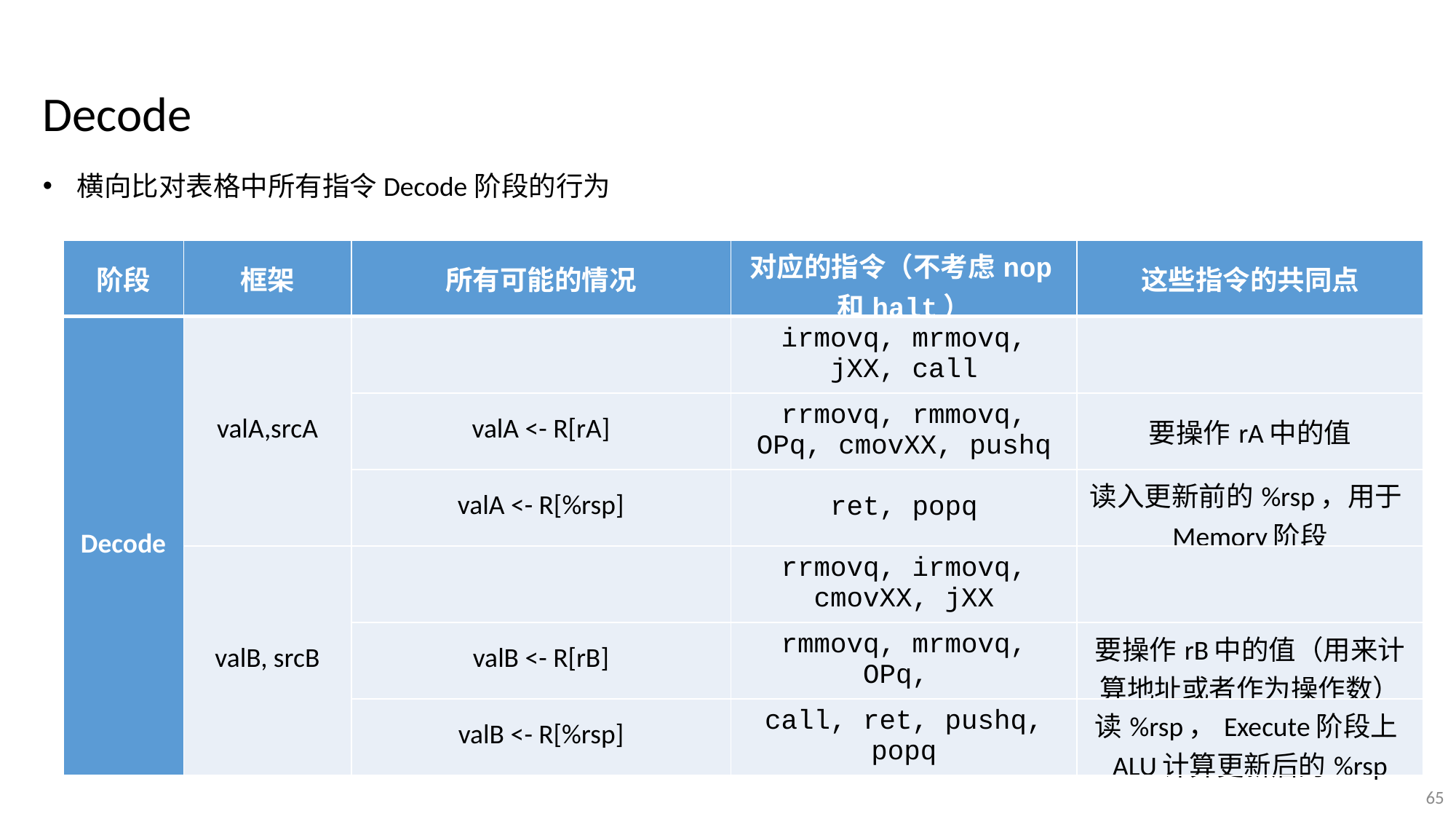

Decode
横向比对表格中所有指令Decode阶段的行为

| 阶段 | 框架 | 所有可能的情况 | 对应的指令（不考虑nop和halt） | 这些指令的共同点 |
| --- | --- | --- | --- | --- |
| Decode | valA,srcA |  | irmovq, mrmovq, jXX, call |  |
|  |  | valA <- R[rA] | rrmovq, rmmovq, OPq, cmovXX, pushq | 要操作rA中的值 |
|  |  | valA <- R[%rsp] | ret, popq | 读入更新前的%rsp，用于Memory阶段 |
|  | valB, srcB |  | rrmovq, irmovq, cmovXX, jXX |  |
|  |  | valB <- R[rB] | rmmovq, mrmovq, OPq, | 要操作rB中的值（用来计算地址或者作为操作数） |
|  |  | valB <- R[%rsp] | call, ret, pushq, popq | 读%rsp，Execute阶段上ALU计算更新后的%rsp |
65